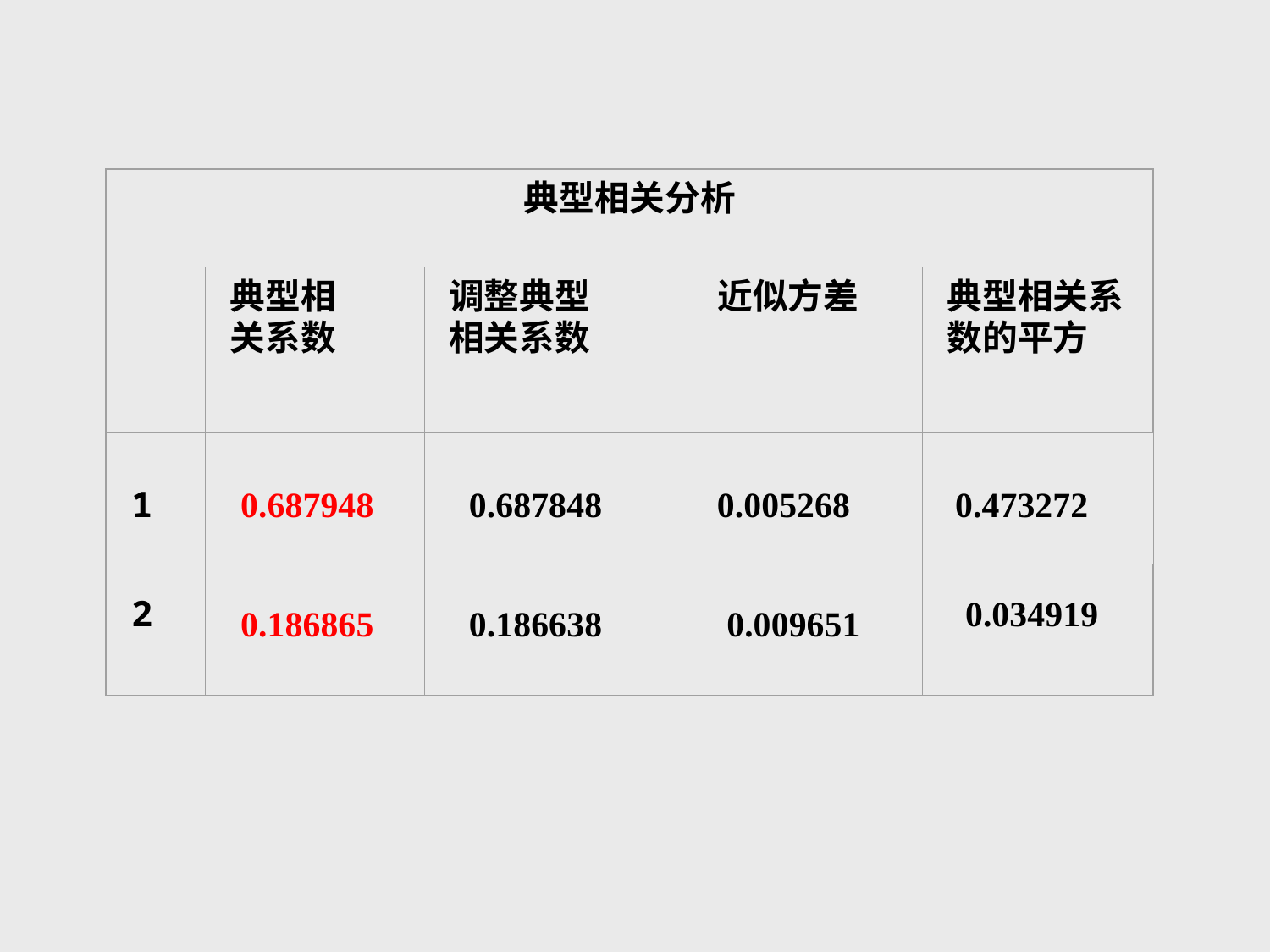

典型相关分析

典型相
关系数

调整典型
相关系数

近似方差

典型相关系数的平方

1

0.687948

0.687848

0.005268

0.473272

2

0.186865

0.186638

0.009651

0.034919